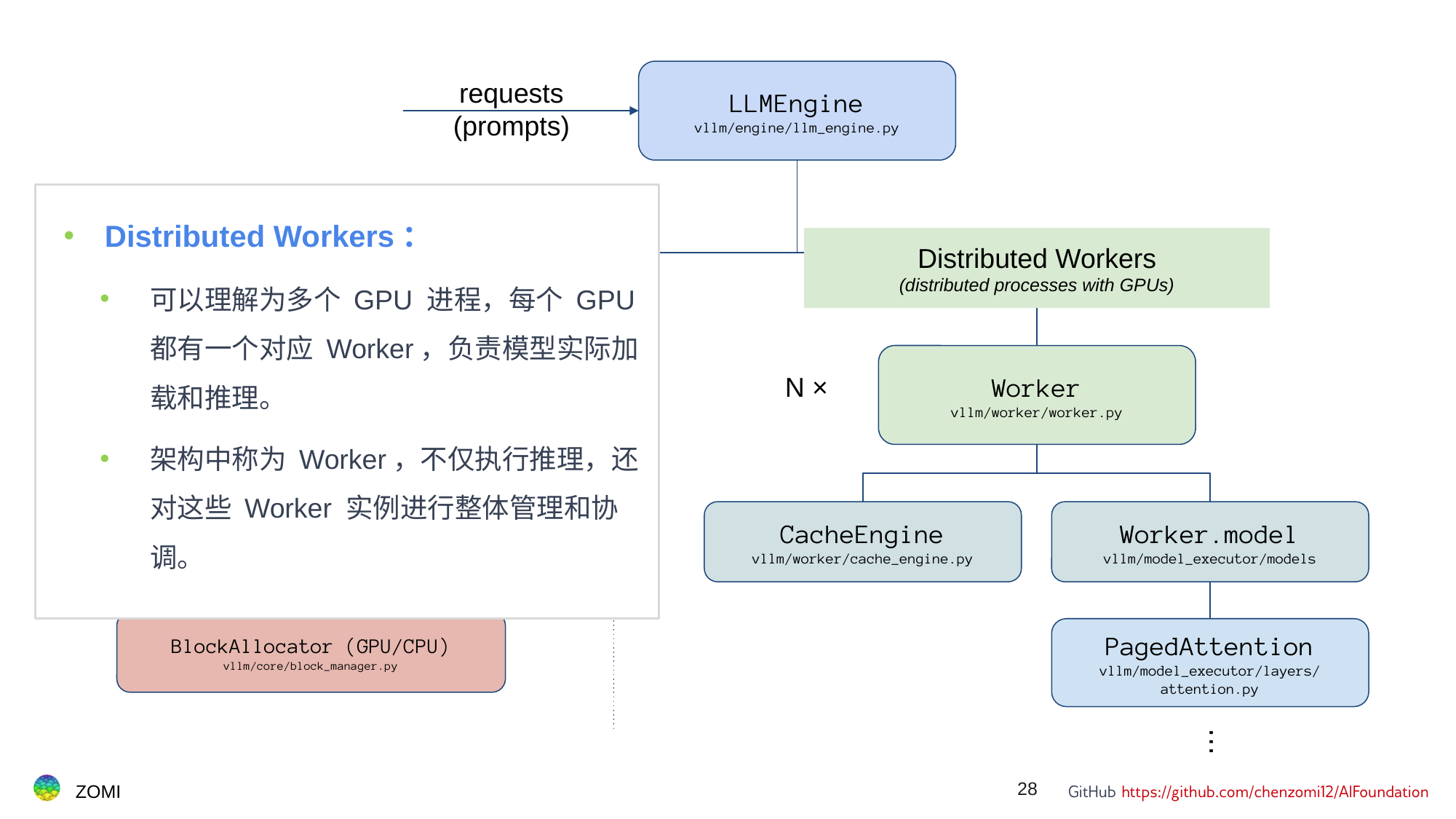

requests
(prompts)
LLMEngine
vllm/engine/llm_engine.py
Scheduler
vllm/core/scheduler.py
BlockSpaceManager
vllm/core/block_manager.py
BlockAllocator (GPU/CPU)
vllm/core/block_manager.py
Worker
vllm/worker/worker.py
N ×
CacheEngine
vllm/worker/cache_engine.py
Worker.model
vllm/model_executor/models
PagedAttention
vllm/model_executor/layers/
attention.py
…
Distributed Workers：
可以理解为多个 GPU 进程，每个 GPU 都有一个对应 Worker，负责模型实际加载和推理。
架构中称为 Worker，不仅执行推理，还对这些 Worker 实例进行整体管理和协调。
Centralized Controller
(same process as LLMEngine, CPU only)
Distributed Workers
(distributed processes with GPUs)